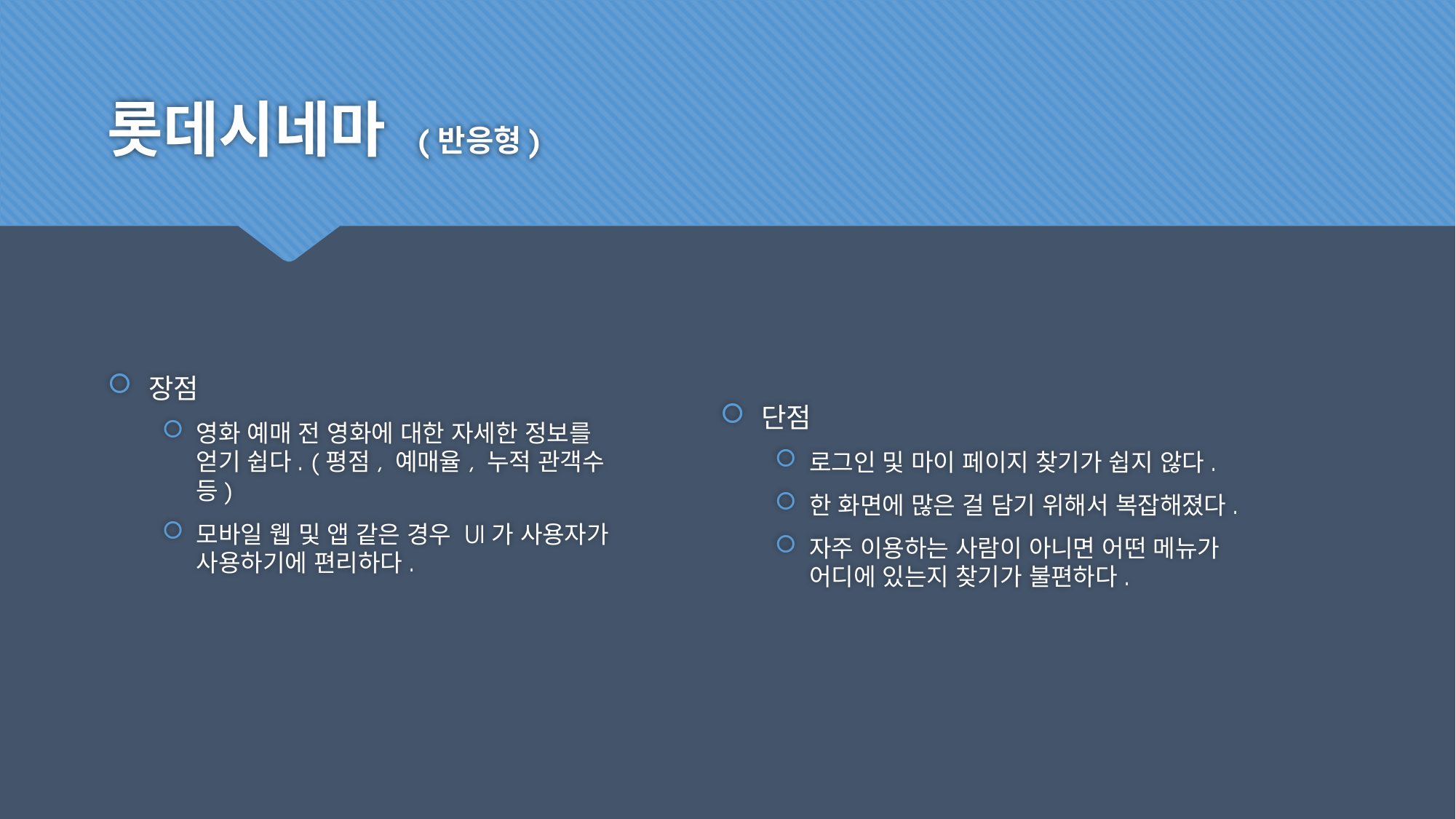

# 롯데시네마 (반응형)
장점
영화 예매 전 영화에 대한 자세한 정보를 얻기 쉽다. (평점, 예매율, 누적 관객수 등)
모바일 웹 및 앱 같은 경우 UI가 사용자가 사용하기에 편리하다.

단점
로그인 및 마이 페이지 찾기가 쉽지 않다.
한 화면에 많은 걸 담기 위해서 복잡해졌다.
자주 이용하는 사람이 아니면 어떤 메뉴가 어디에 있는지 찾기가 불편하다.